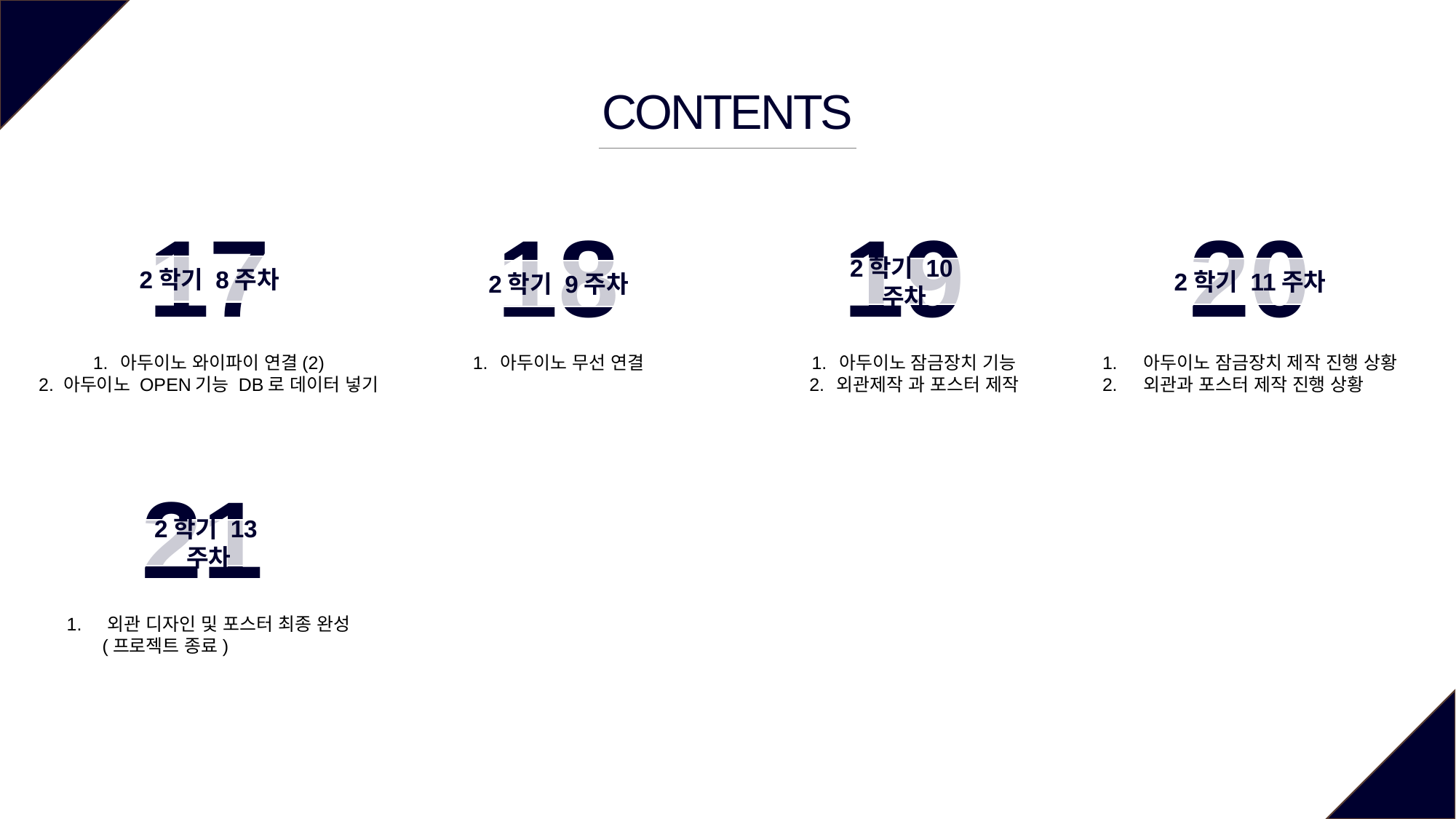

CONTENTS
17
18
19
20
2학기 8주차
2학기 10주차
2학기 11주차
2학기 9주차
아두이노 무선 연결
아두이노 잠금장치 기능
외관제작 과 포스터 제작
아두이노 잠금장치 제작 진행 상황
외관과 포스터 제작 진행 상황
아두이노 와이파이 연결(2)
2. 아두이노 OPEN기능 DB로 데이터 넣기
21
2학기 13주차
외관 디자인 및 포스터 최종 완성
       (프로젝트 종료)